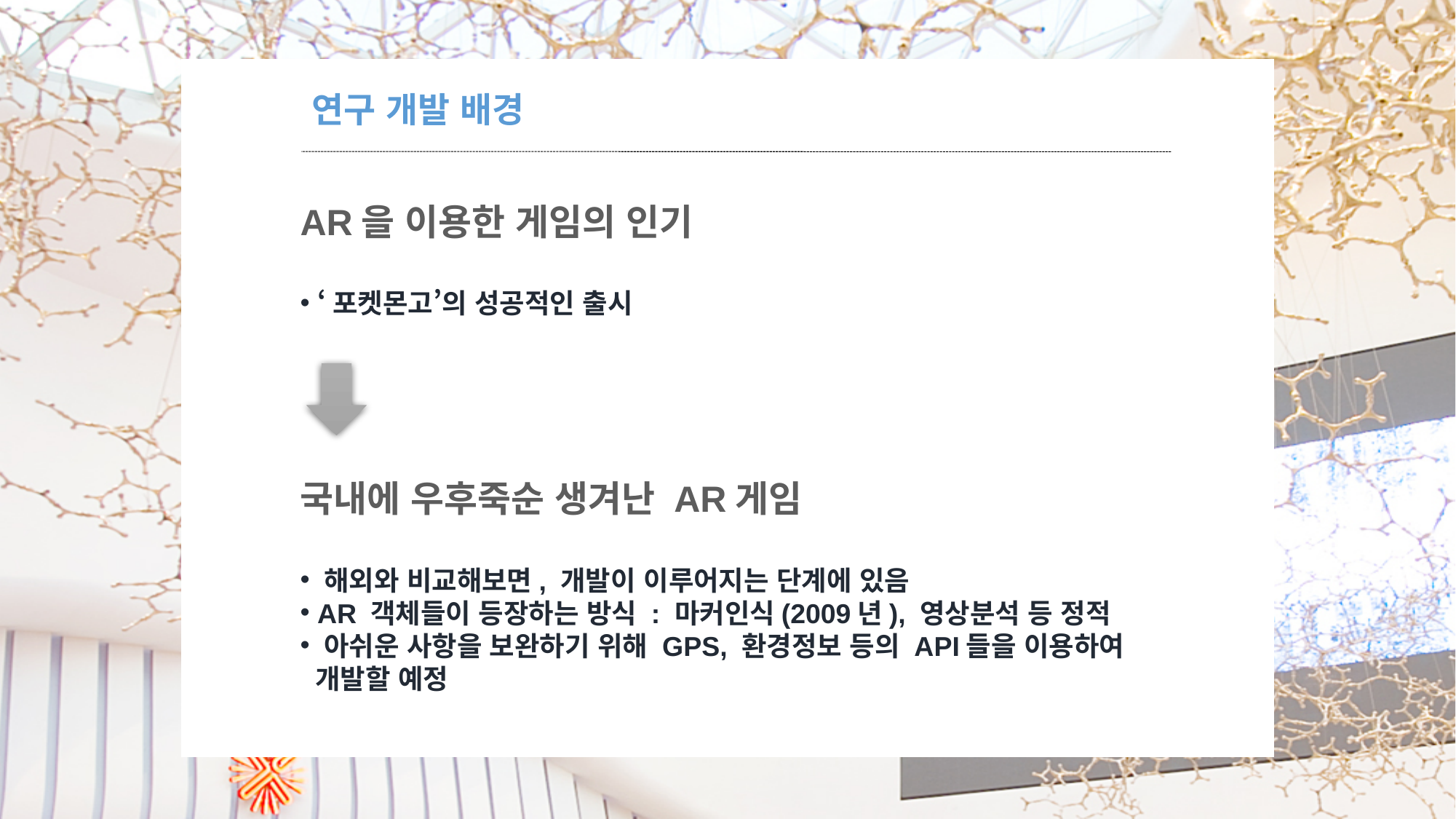

연구 개발 배경
AR을 이용한 게임의 인기

 ‘포켓몬고’의 성공적인 출시

국내에 우후죽순 생겨난 AR게임

 해외와 비교해보면, 개발이 이루어지는 단계에 있음
 AR 객체들이 등장하는 방식 : 마커인식(2009년), 영상분석 등 정적
 아쉬운 사항을 보완하기 위해 GPS, 환경정보 등의 API들을 이용하여
  개발할 예정